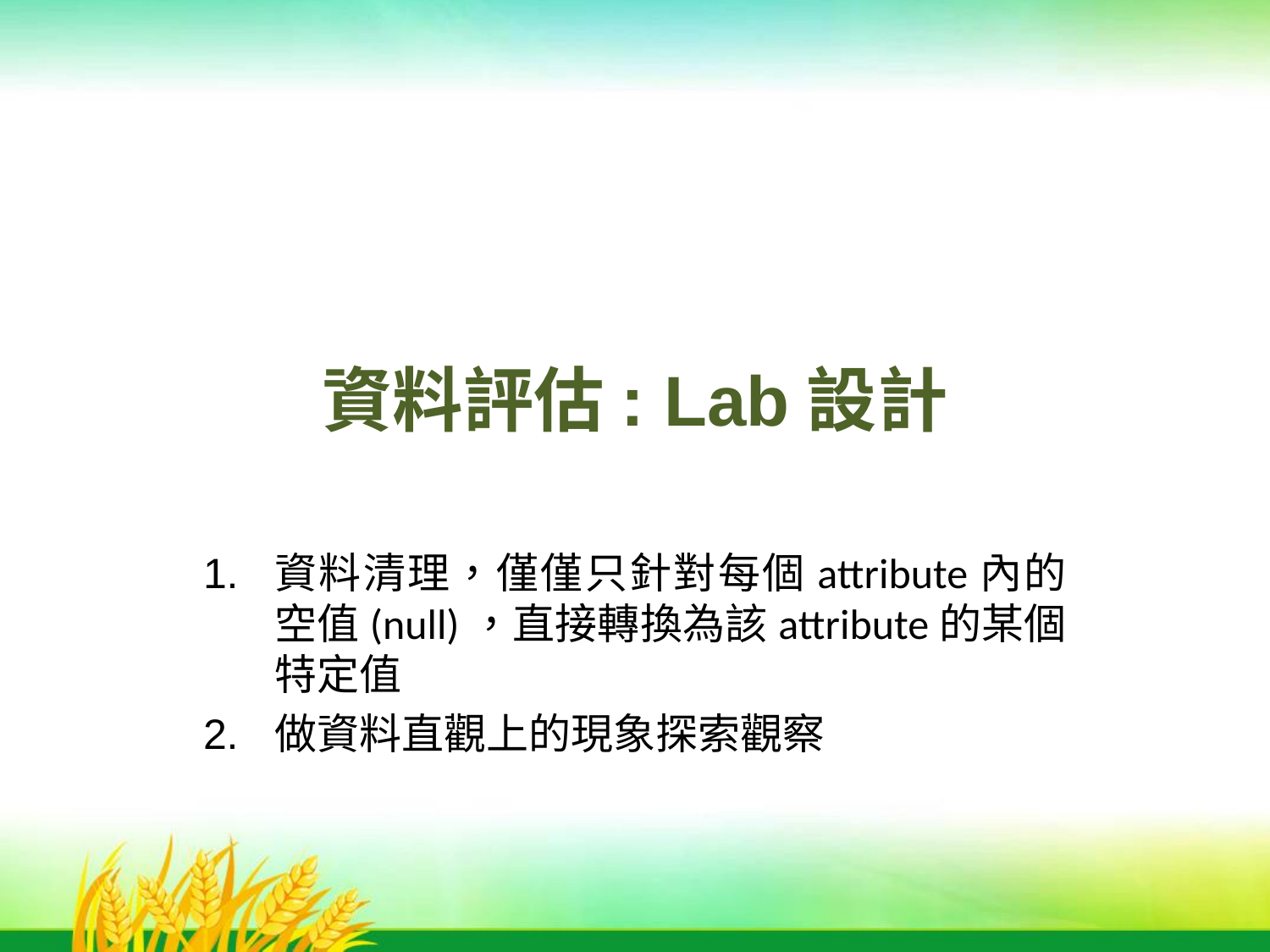

# 資料評估: Lab設計
資料清理，僅僅只針對每個attribute內的空值(null)，直接轉換為該attribute的某個特定值
做資料直觀上的現象探索觀察